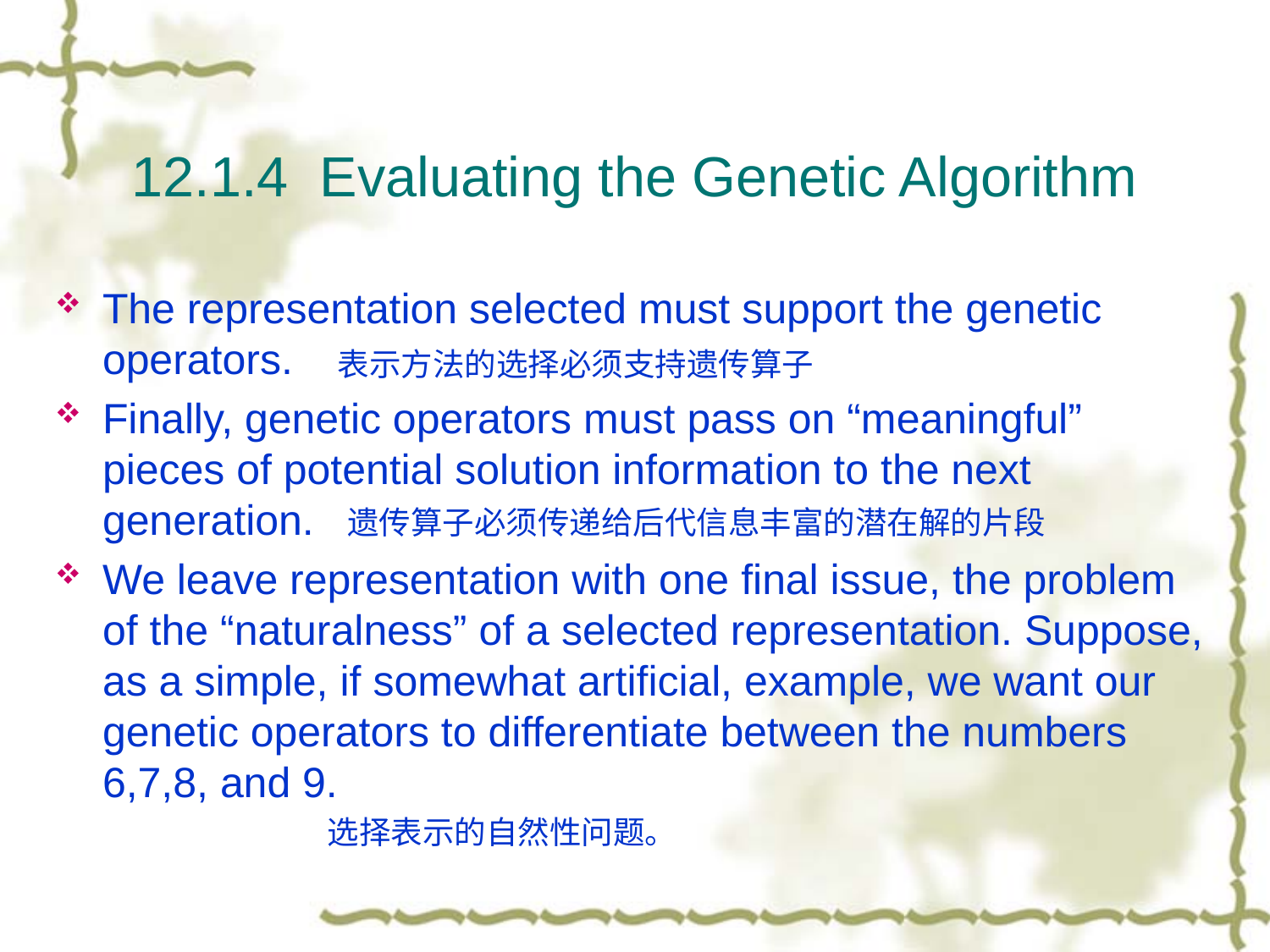

# 12.1.4  Evaluating the Genetic Algorithm
The representation selected must support the genetic operators.
Finally, genetic operators must pass on “meaningful” pieces of potential solution information to the next generation.
We leave representation with one final issue, the problem of the “naturalness” of a selected representation. Suppose, as a simple, if somewhat artificial, example, we want our genetic operators to differentiate between the numbers 6,7,8, and 9.
表示方法的选择必须支持遗传算子
遗传算子必须传递给后代信息丰富的潜在解的片段
选择表示的自然性问题。